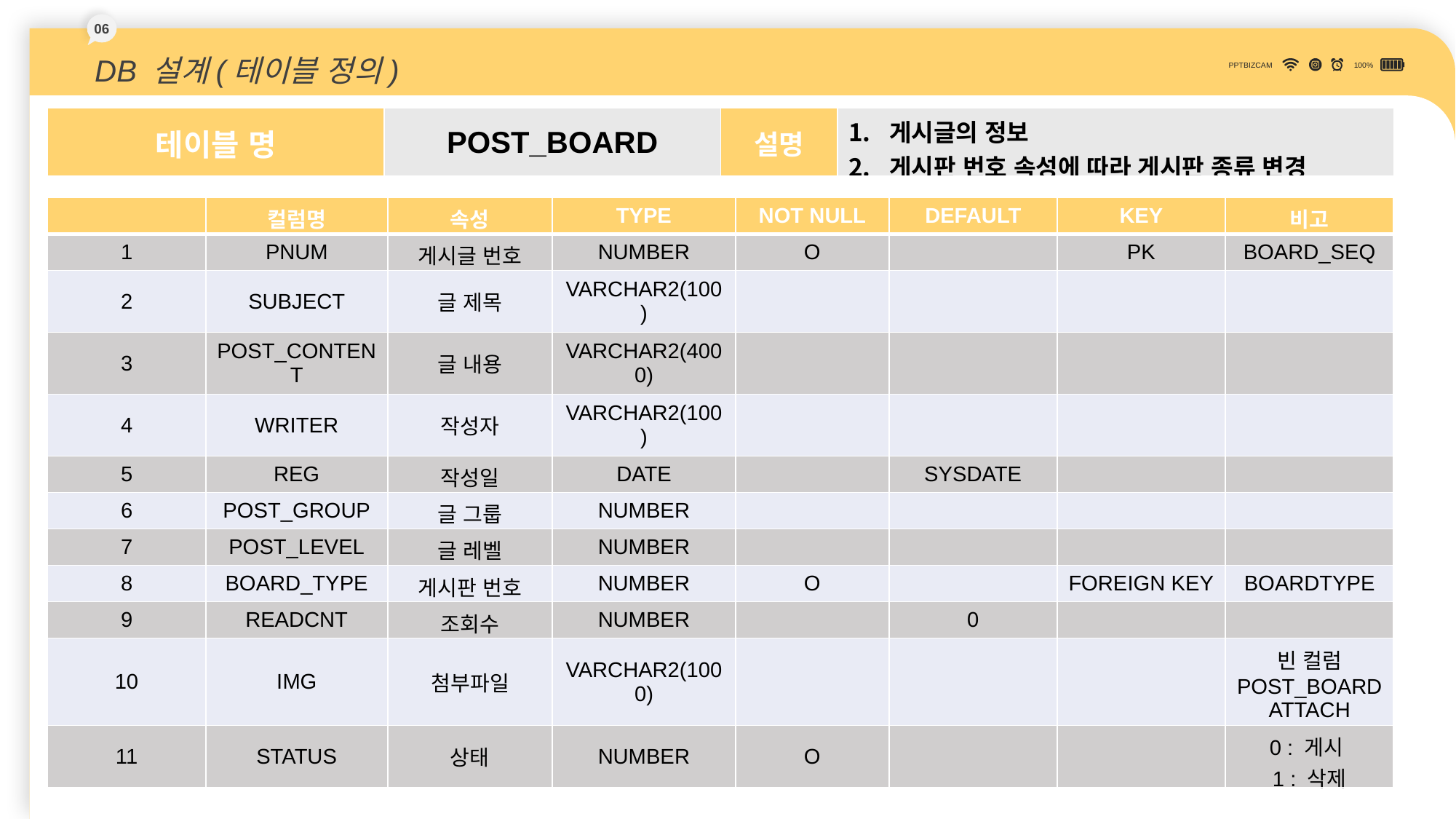

06
DB 설계(테이블 정의)

PPTBIZCAM
100%

| 테이블 명 | POST\_BOARD | 설명 | 게시글의 정보 게시판 번호 속성에 따라 게시판 종류 변경 |
| --- | --- | --- | --- |
|  | 컬럼명 | 속성 | TYPE | NOT NULL | DEFAULT | KEY | 비고 |
| --- | --- | --- | --- | --- | --- | --- | --- |
| 1 | PNUM | 게시글 번호 | NUMBER | O |  | PK | BOARD\_SEQ |
| 2 | SUBJECT | 글 제목 | VARCHAR2(100) |  |  |  |  |
| 3 | POST\_CONTENT | 글 내용 | VARCHAR2(4000) |  |  |  |  |
| 4 | WRITER | 작성자 | VARCHAR2(100) |  |  |  |  |
| 5 | REG | 작성일 | DATE |  | SYSDATE |  |  |
| 6 | POST\_GROUP | 글 그룹 | NUMBER |  |  |  |  |
| 7 | POST\_LEVEL | 글 레벨 | NUMBER |  |  |  |  |
| 8 | BOARD\_TYPE | 게시판 번호 | NUMBER | O |  | FOREIGN KEY | BOARDTYPE |
| 9 | READCNT | 조회수 | NUMBER |  | 0 |  |  |
| 10 | IMG | 첨부파일 | VARCHAR2(1000) |  |  |  | 빈 컬럼 POST\_BOARDATTACH |
| 11 | STATUS | 상태 | NUMBER | O |  |  | 0 : 게시 1 : 삭제 |
34